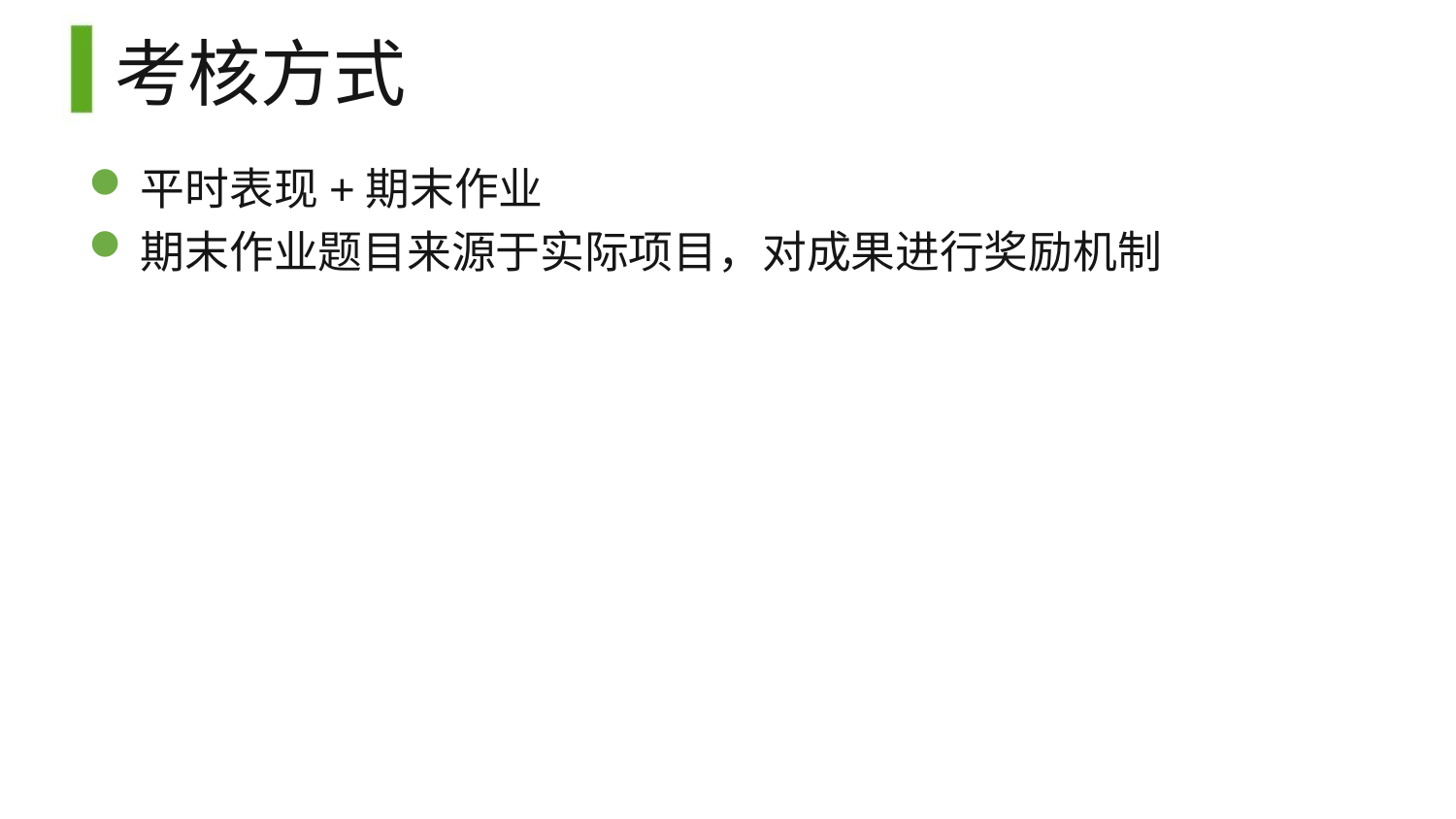

# 考核方式
平时表现+期末作业
期末作业题目来源于实际项目，对成果进行奖励机制